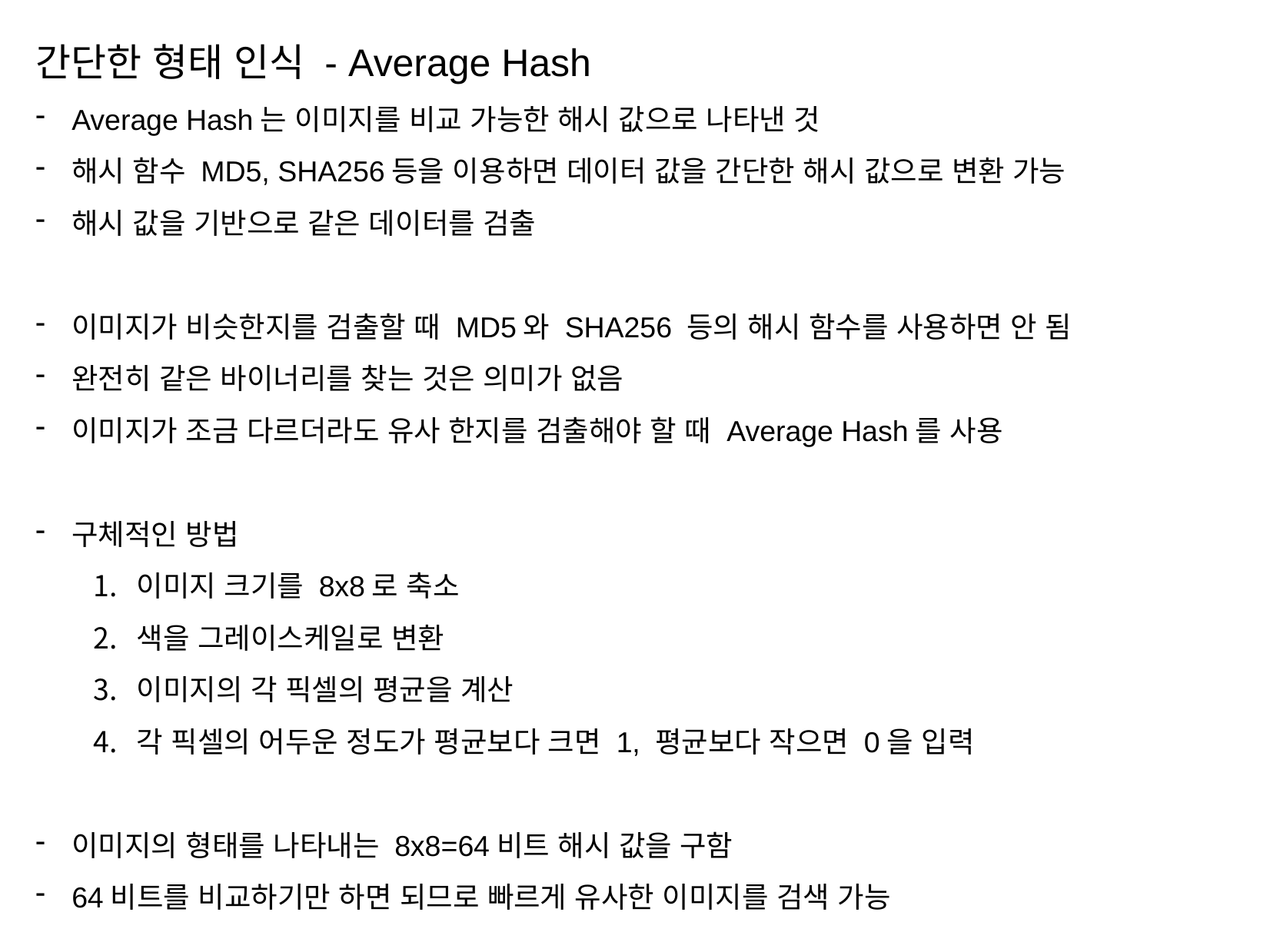

간단한 형태 인식 - Average Hash
Average Hash는 이미지를 비교 가능한 해시 값으로 나타낸 것
해시 함수 MD5, SHA256등을 이용하면 데이터 값을 간단한 해시 값으로 변환 가능
해시 값을 기반으로 같은 데이터를 검출

이미지가 비슷한지를 검출할 때 MD5와 SHA256 등의 해시 함수를 사용하면 안 됨
완전히 같은 바이너리를 찾는 것은 의미가 없음
이미지가 조금 다르더라도 유사 한지를 검출해야 할 때 Average Hash를 사용

구체적인 방법
이미지 크기를 8x8로 축소
색을 그레이스케일로 변환
이미지의 각 픽셀의 평균을 계산
각 픽셀의 어두운 정도가 평균보다 크면 1, 평균보다 작으면 0을 입력

이미지의 형태를 나타내는 8x8=64비트 해시 값을 구함
64비트를 비교하기만 하면 되므로 빠르게 유사한 이미지를 검색 가능